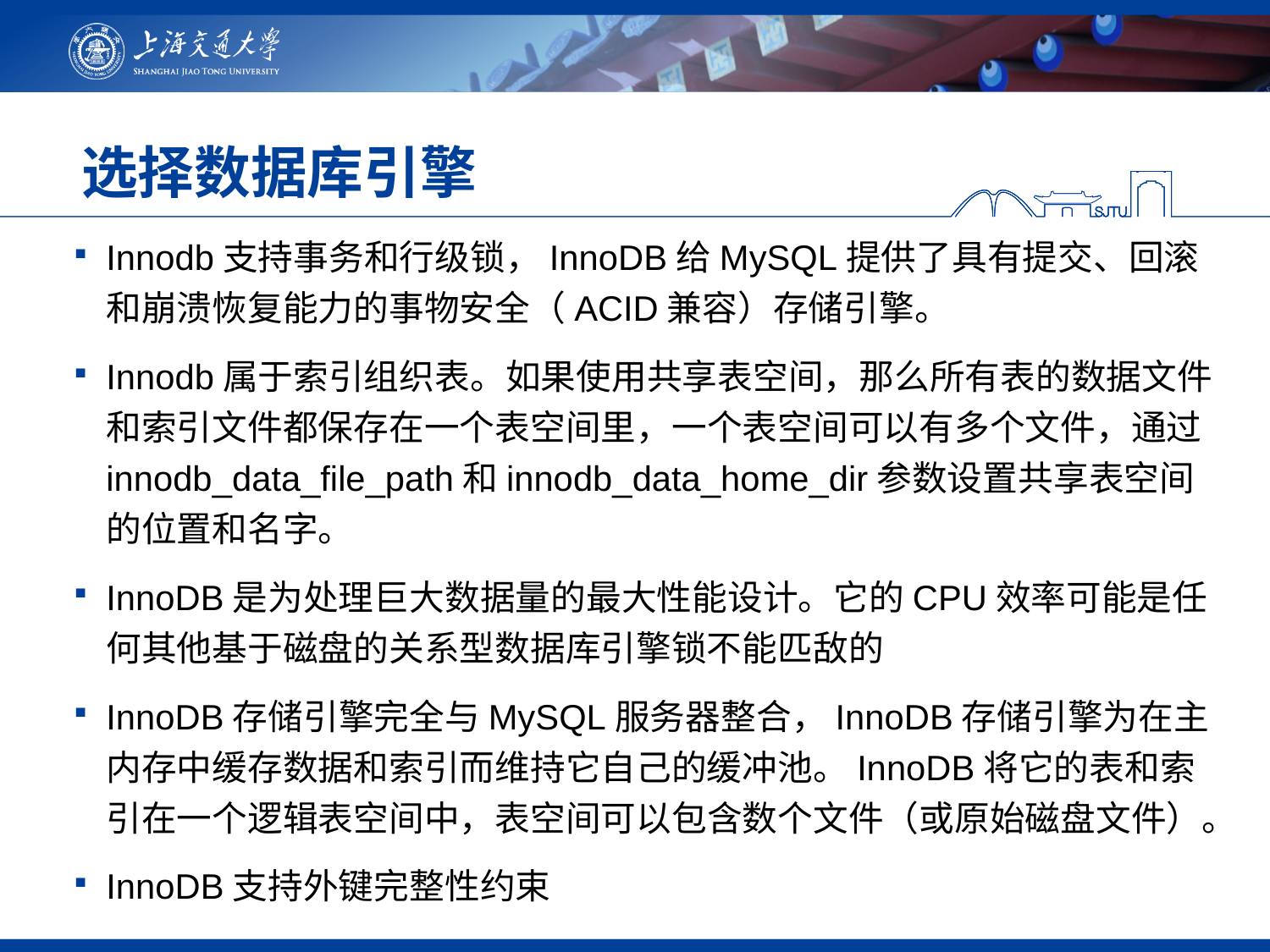

# 选择数据库引擎
Innodb支持事务和行级锁，InnoDB给MySQL提供了具有提交、回滚和崩溃恢复能力的事物安全（ACID兼容）存储引擎。
Innodb属于索引组织表。如果使用共享表空间，那么所有表的数据文件和索引文件都保存在一个表空间里，一个表空间可以有多个文件，通过innodb_data_file_path和innodb_data_home_dir参数设置共享表空间的位置和名字。
InnoDB是为处理巨大数据量的最大性能设计。它的CPU效率可能是任何其他基于磁盘的关系型数据库引擎锁不能匹敌的
InnoDB存储引擎完全与MySQL服务器整合，InnoDB存储引擎为在主内存中缓存数据和索引而维持它自己的缓冲池。InnoDB将它的表和索引在一个逻辑表空间中，表空间可以包含数个文件（或原始磁盘文件）。
InnoDB支持外键完整性约束